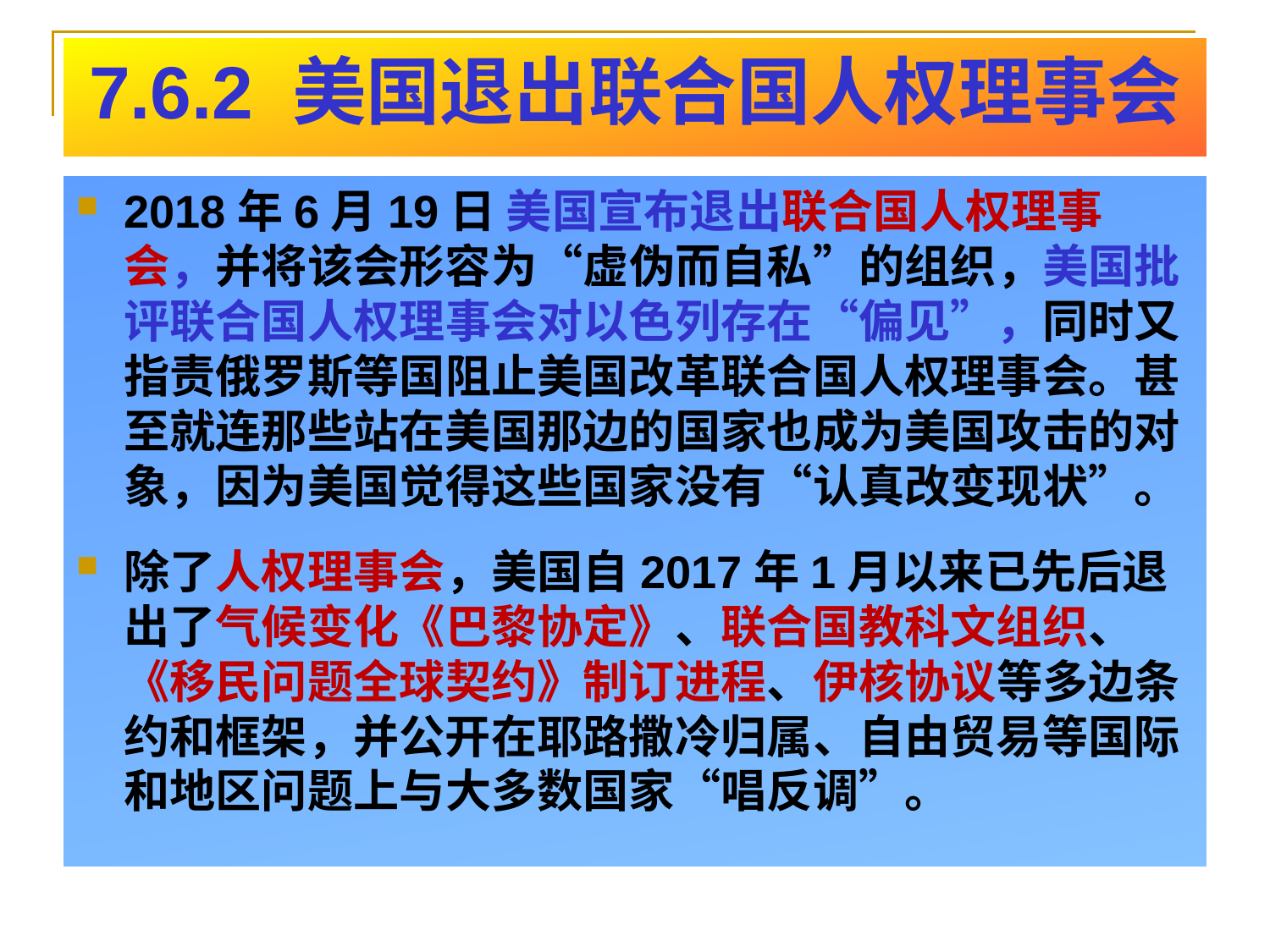

# 7.6.2 美国退出联合国人权理事会
2018年6月19日 美国宣布退出联合国人权理事会，并将该会形容为“虚伪而自私”的组织，美国批评联合国人权理事会对以色列存在“偏见”，同时又指责俄罗斯等国阻止美国改革联合国人权理事会。甚至就连那些站在美国那边的国家也成为美国攻击的对象，因为美国觉得这些国家没有“认真改变现状”。
除了人权理事会，美国自2017年1月以来已先后退出了气候变化《巴黎协定》、联合国教科文组织、《移民问题全球契约》制订进程、伊核协议等多边条约和框架，并公开在耶路撒冷归属、自由贸易等国际和地区问题上与大多数国家“唱反调”。

78